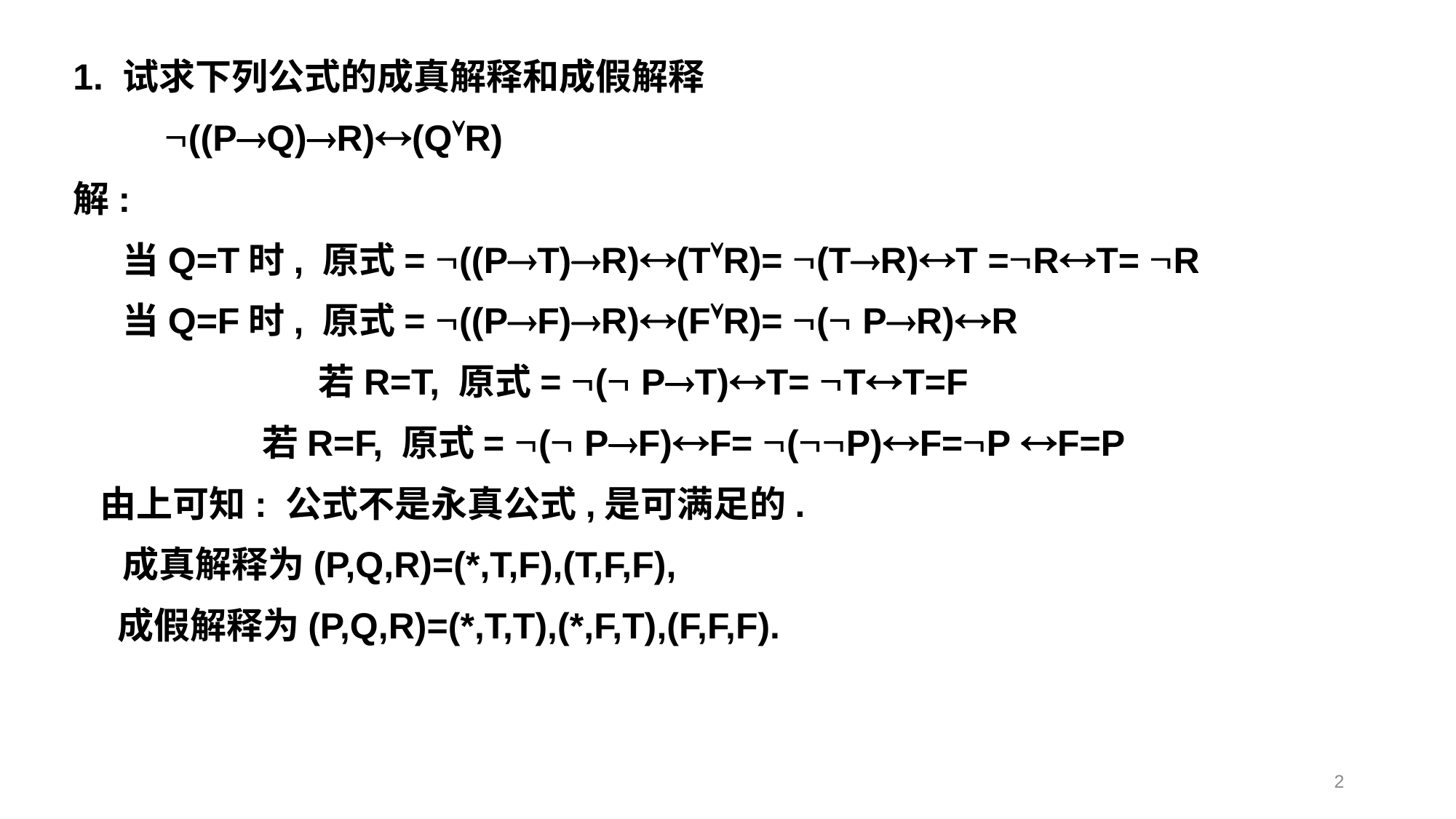

1. 试求下列公式的成真解释和成假解释
         ¬((P→Q)→R)↔(Q∨R)
解:
     当Q=T时, 原式= ¬((P→T)→R)↔(T∨R)= ¬(T→R)↔T =¬R↔T= ¬R
     当Q=F时, 原式= ¬((P→F)→R)↔(F∨R)= ¬(¬ P→R)↔R
			若R=T, 原式= ¬(¬ P→T)↔T= ¬T↔T=F
                      若R=F, 原式= ¬(¬ P→F)↔F= ¬(¬¬P)↔F=¬P ↔F=P
 	由上可知: 公式不是永真公式,是可满足的.
     成真解释为(P,Q,R)=(*,T,F),(T,F,F),
	 成假解释为(P,Q,R)=(*,T,T),(*,F,T),(F,F,F).
2